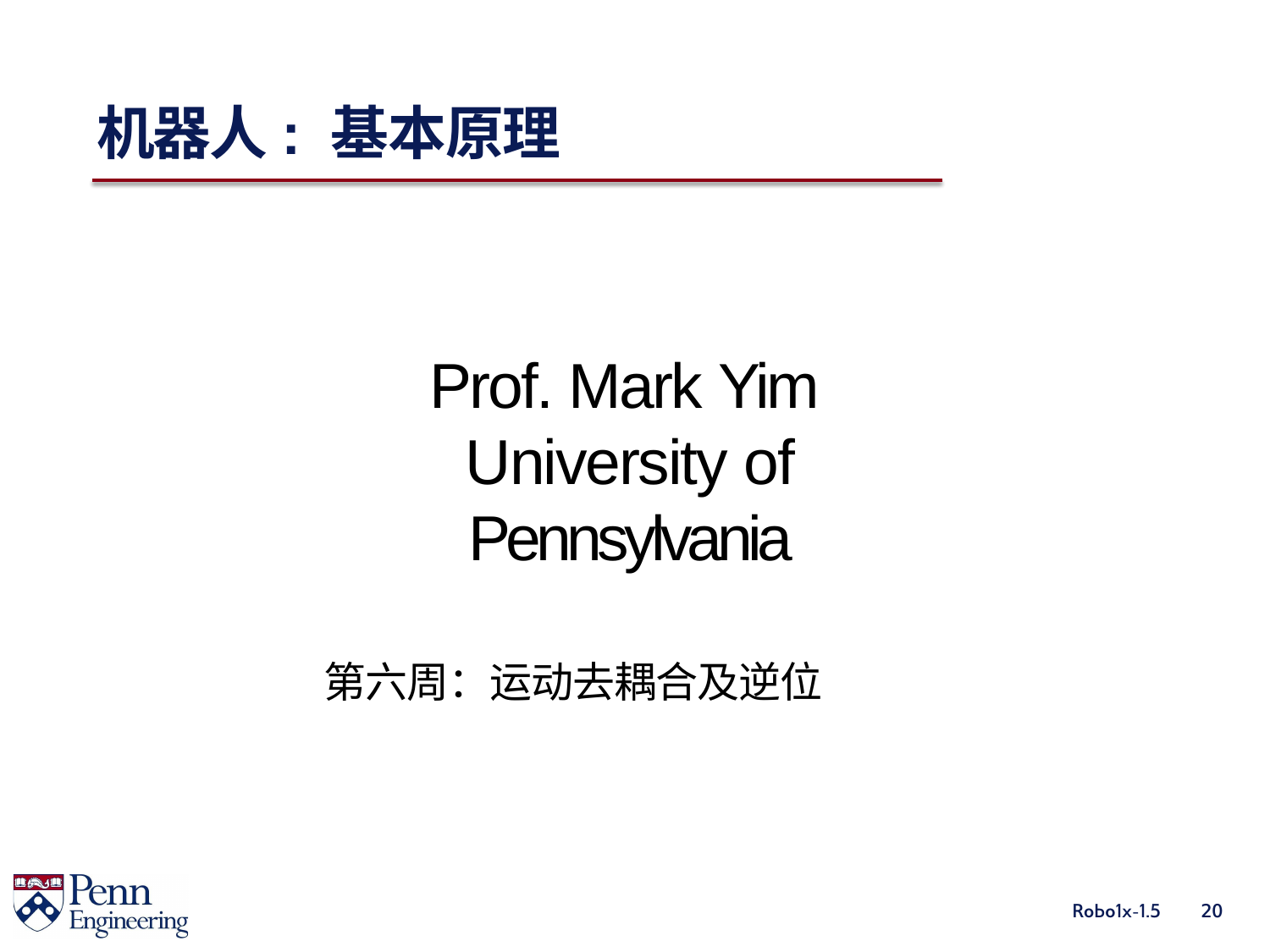

# 机器人: 基本原理

Prof. Mark Yim  University of Pennsylvania

第六周：运动去耦合及逆位
Robo1x-1.5
20